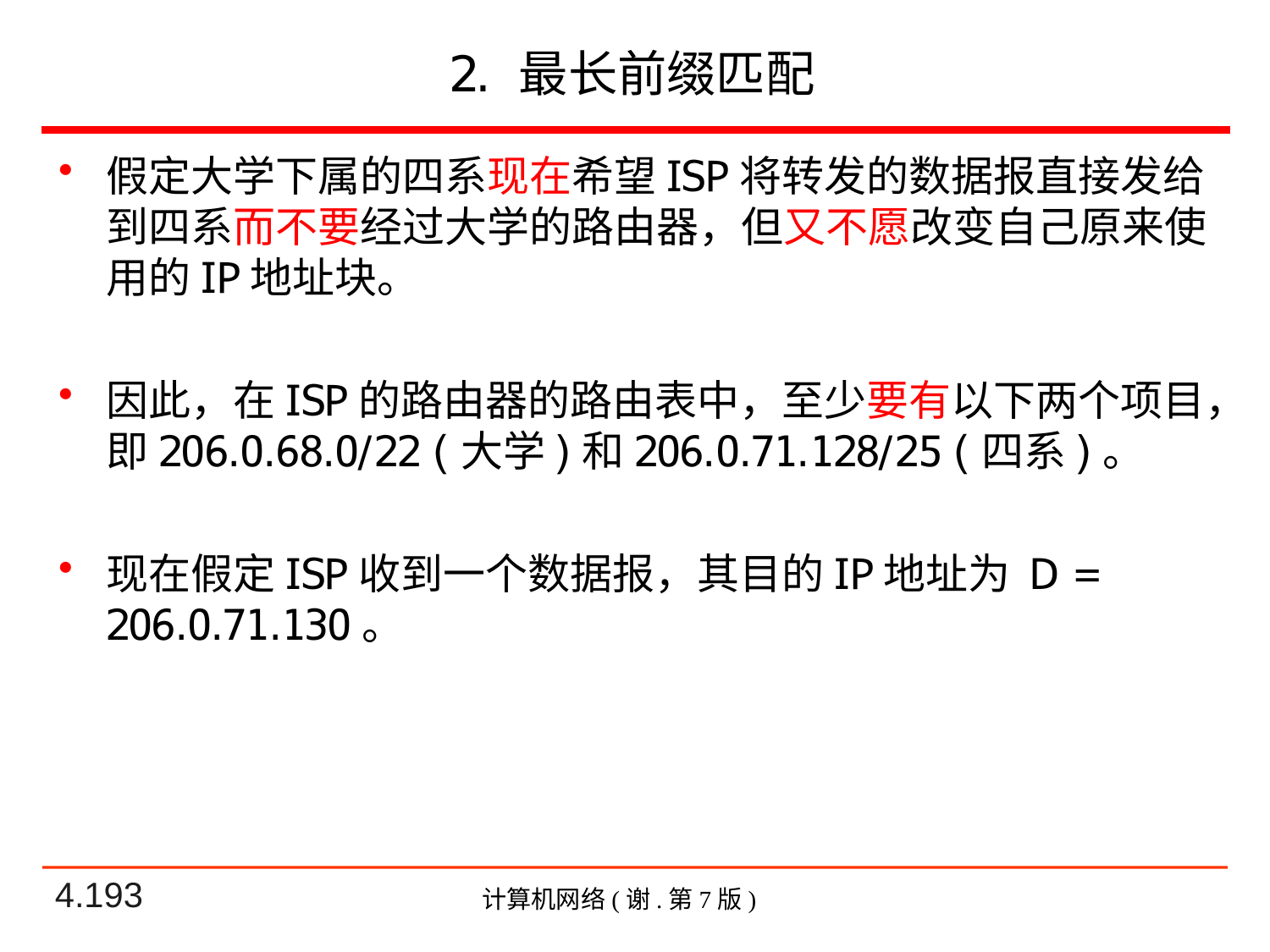

# 2. 最长前缀匹配
假定大学下属的四系现在希望ISP将转发的数据报直接发给到四系而不要经过大学的路由器，但又不愿改变自己原来使用的IP地址块。

因此，在ISP的路由器的路由表中，至少要有以下两个项目，即206.0.68.0/22 (大学)和206.0.71.128/25 (四系)。

现在假定ISP收到一个数据报，其目的IP地址为 D = 206.0.71.130。